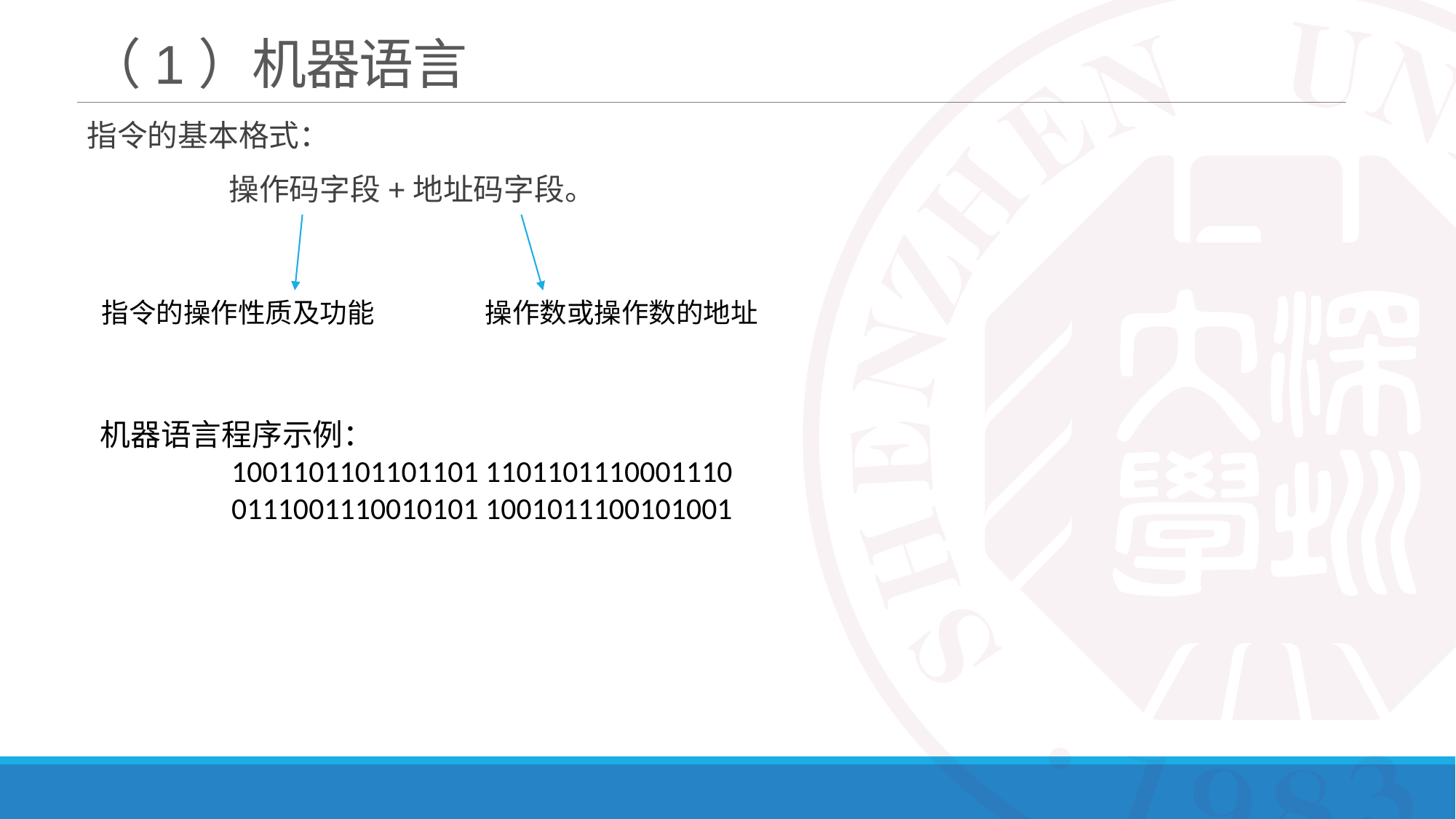

# （1）机器语言
指令的基本格式：
                    操作码字段+地址码字段。

指令的操作性质及功能
操作数或操作数的地址
机器语言程序示例：
                   1001101101101101 1101101110001110
                   0111001110010101 1001011100101001